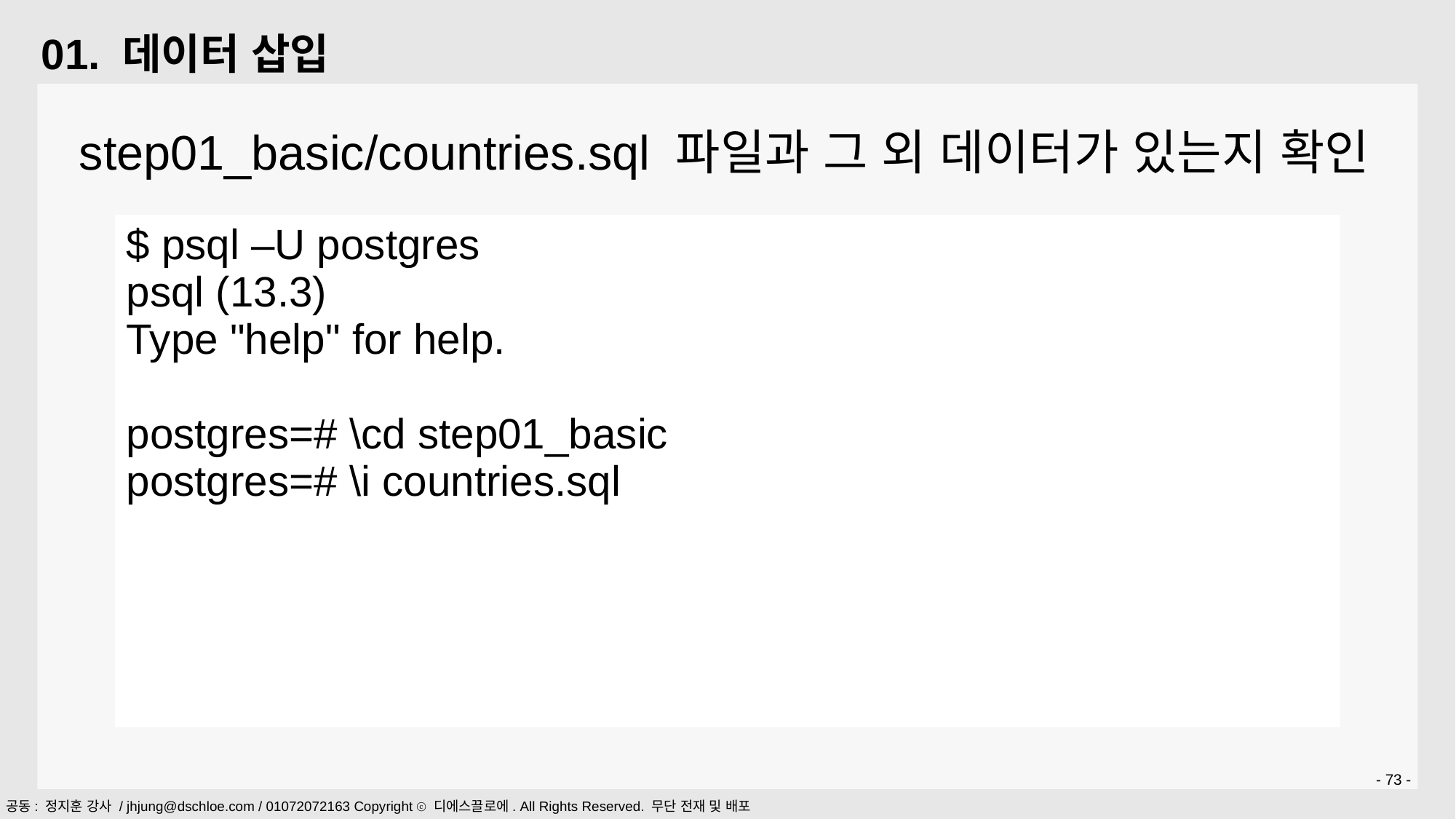

01. 데이터 삽입
step01_basic/countries.sql 파일과 그 외 데이터가 있는지 확인
| $ psql –U postgres psql (13.3) Type "help" for help. postgres=# \cd step01\_basic postgres=# \i countries.sql |
| --- |
- 73 -